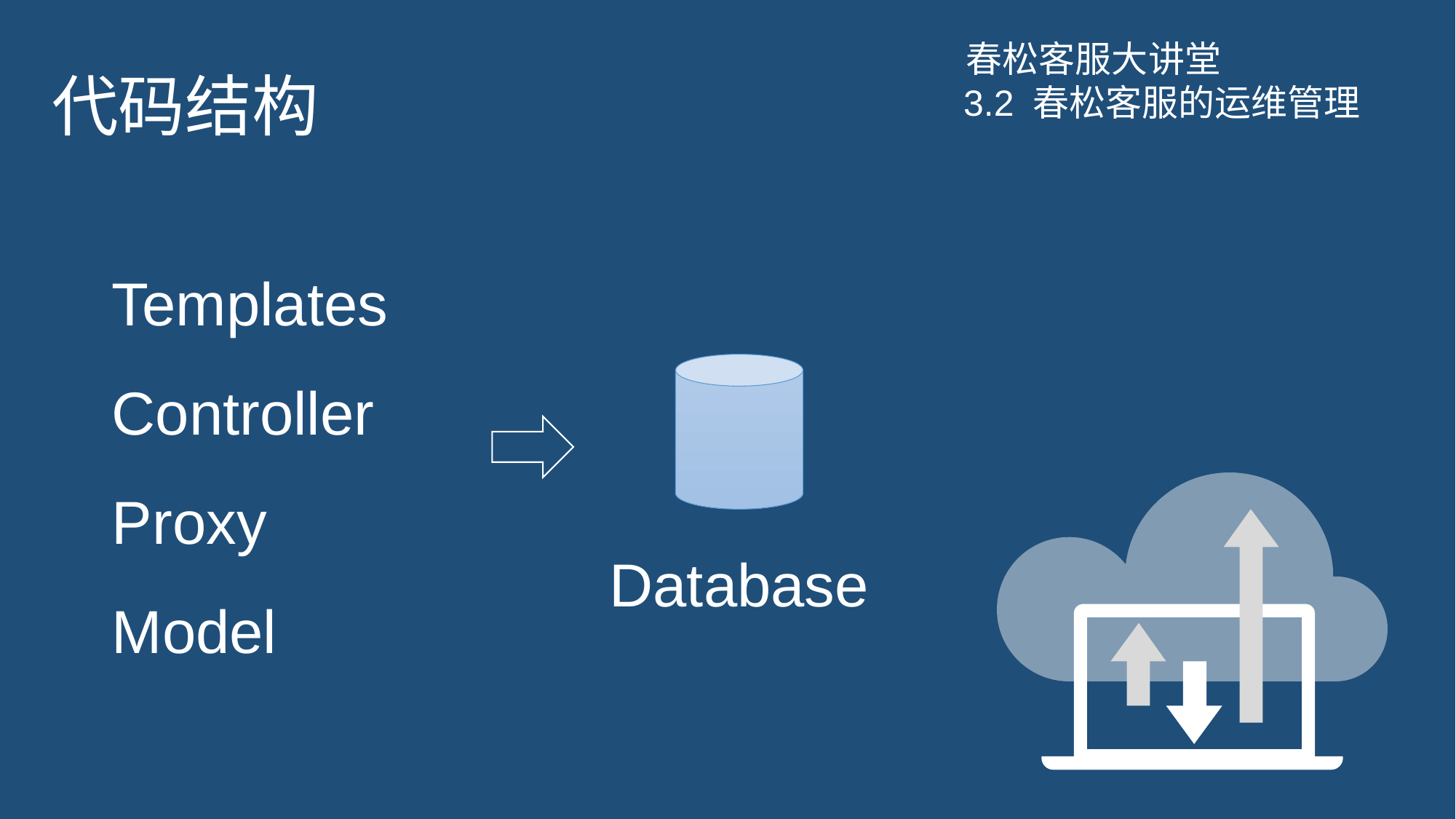

# 代码结构
春松客服大讲堂
3.2 春松客服的运维管理
Templates
Controller
Proxy
Model

Database